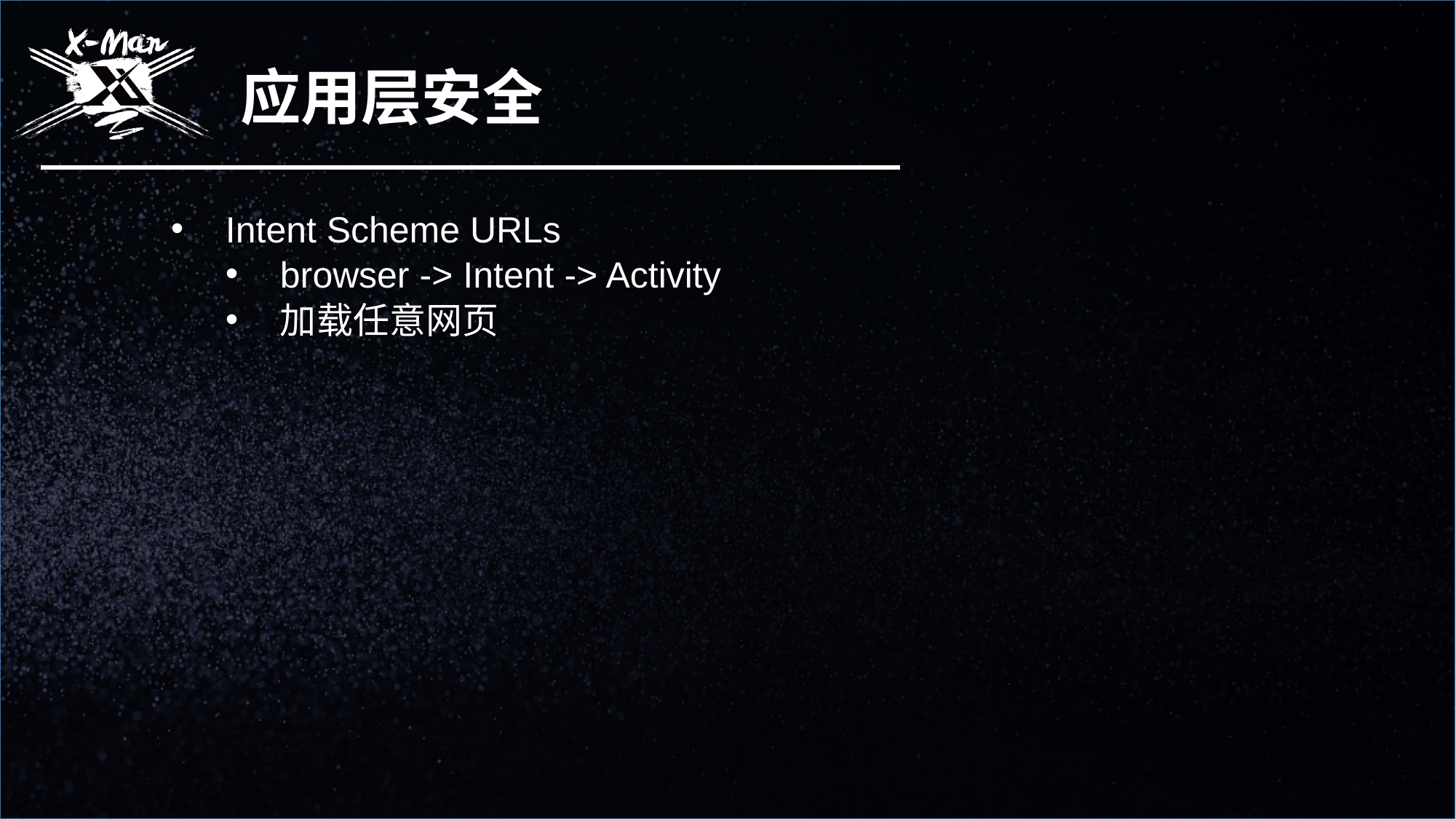

应用层安全
Intent Scheme URLs
browser -> Intent -> Activity
加载任意网页